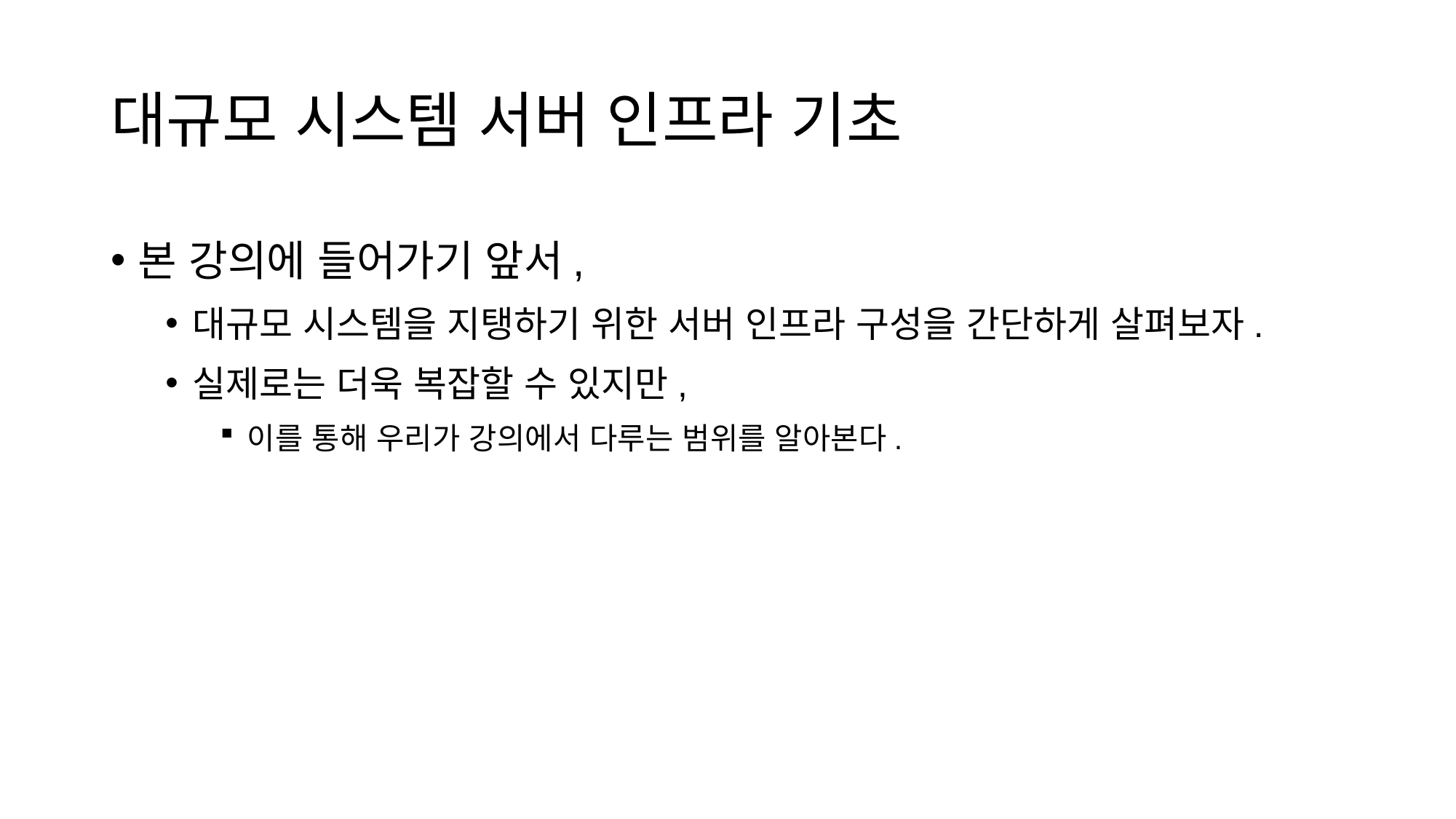

# 대규모 시스템 서버 인프라 기초
본 강의에 들어가기 앞서,
대규모 시스템을 지탱하기 위한 서버 인프라 구성을 간단하게 살펴보자.
실제로는 더욱 복잡할 수 있지만,
이를 통해 우리가 강의에서 다루는 범위를 알아본다.